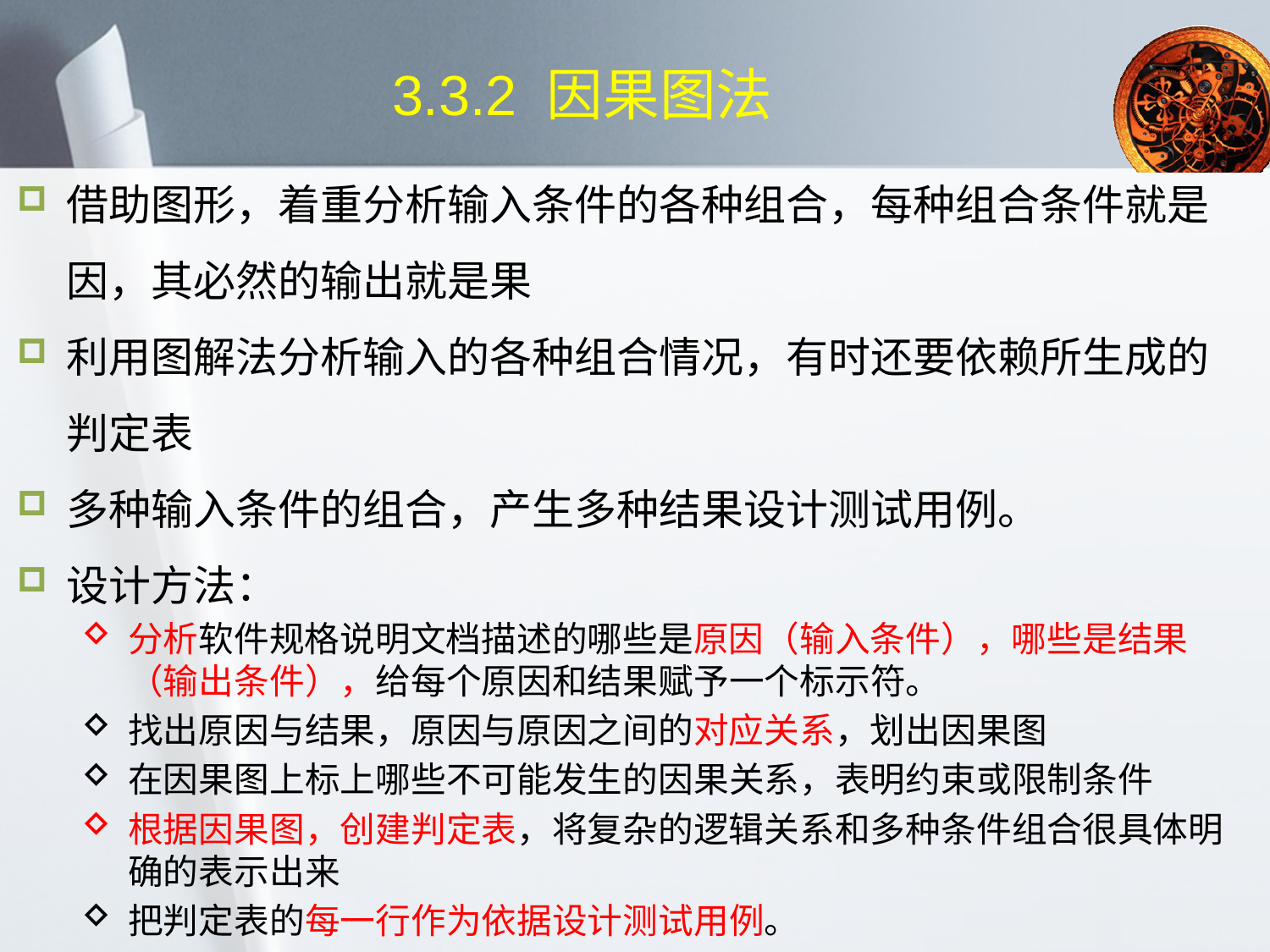

# 3.3.2 因果图法
借助图形，着重分析输入条件的各种组合，每种组合条件就是因，其必然的输出就是果
利用图解法分析输入的各种组合情况，有时还要依赖所生成的判定表
多种输入条件的组合，产生多种结果设计测试用例。
设计方法：
分析软件规格说明文档描述的哪些是原因（输入条件），哪些是结果（输出条件），给每个原因和结果赋予一个标示符。
找出原因与结果，原因与原因之间的对应关系，划出因果图
在因果图上标上哪些不可能发生的因果关系，表明约束或限制条件
根据因果图，创建判定表，将复杂的逻辑关系和多种条件组合很具体明确的表示出来
把判定表的每一行作为依据设计测试用例。